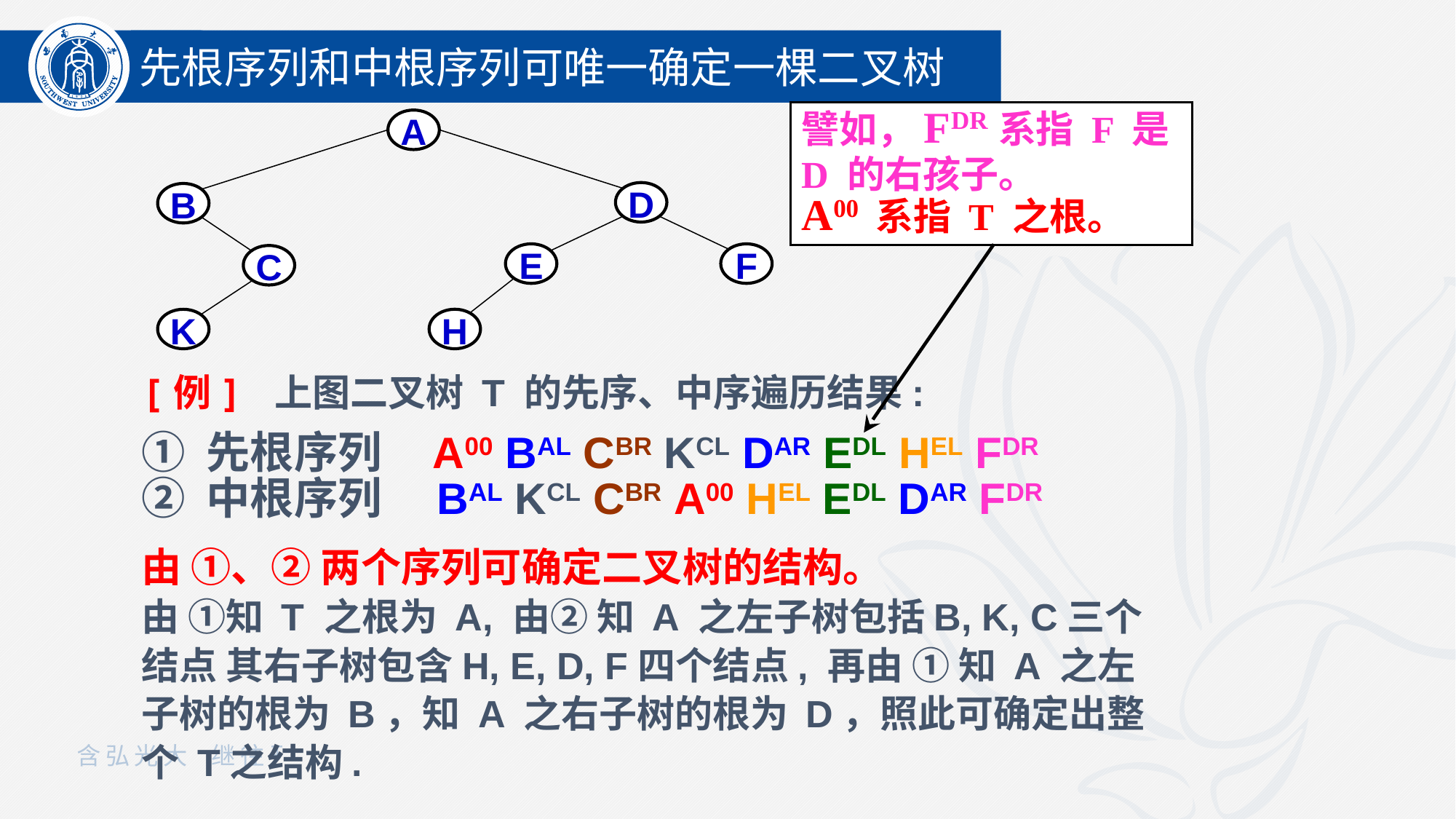

先根序列和中根序列可唯一确定一棵二叉树
譬如，FDR系指 F 是 D 的右孩子。
A00 系指 T 之根。
A
D
B
E
F
C
H
K
[例] 上图二叉树 T 的先序、中序遍历结果:
① 先根序列    A00 BAL CBR KCL DAR EDL HEL FDR
② 中根序列　BAL KCL CBR A00 HEL EDL DAR FDR
由 ①、② 两个序列可确定二叉树的结构。
由 ①知 T 之根为 A, 由② 知 A 之左子树包括B, K, C三个结点 其右子树包含H, E, D, F四个结点, 再由 ① 知 A 之左子树的根为 B，知 A 之右子树的根为 D，照此可确定出整个 T之结构.